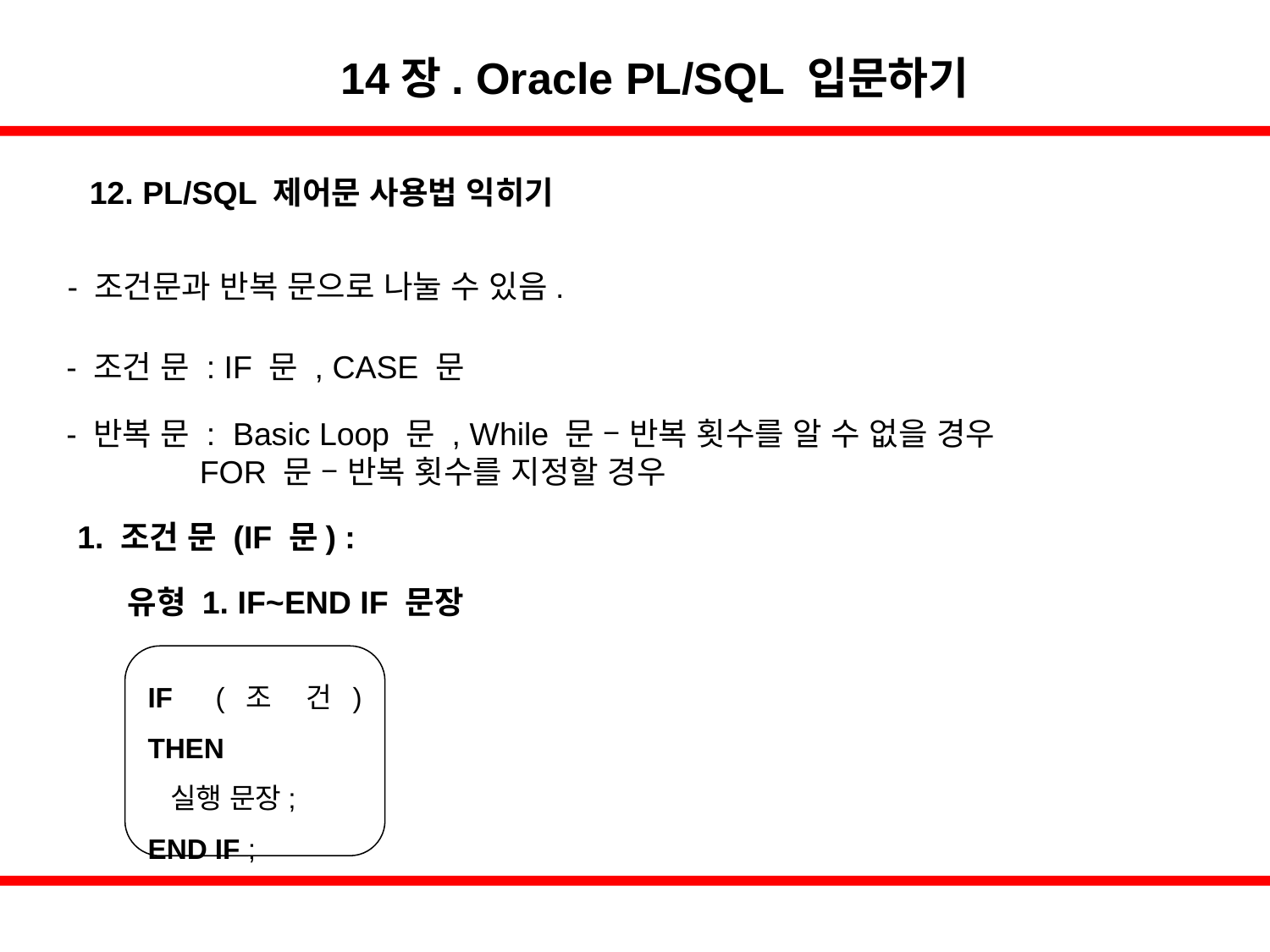

14장. Oracle PL/SQL 입문하기

12. PL/SQL 제어문 사용법 익히기
- 조건문과 반복 문으로 나눌 수 있음.
 - 조건 문 : IF 문 , CASE 문
 - 반복 문 :  Basic Loop 문 , While 문 – 반복 횟수를 알 수 없을 경우
                FOR 문 – 반복 횟수를 지정할 경우

1. 조건 문 (IF 문) :
유형 1. IF~END IF 문장
IF  (조 건) THEN
  실행 문장;
END IF ;